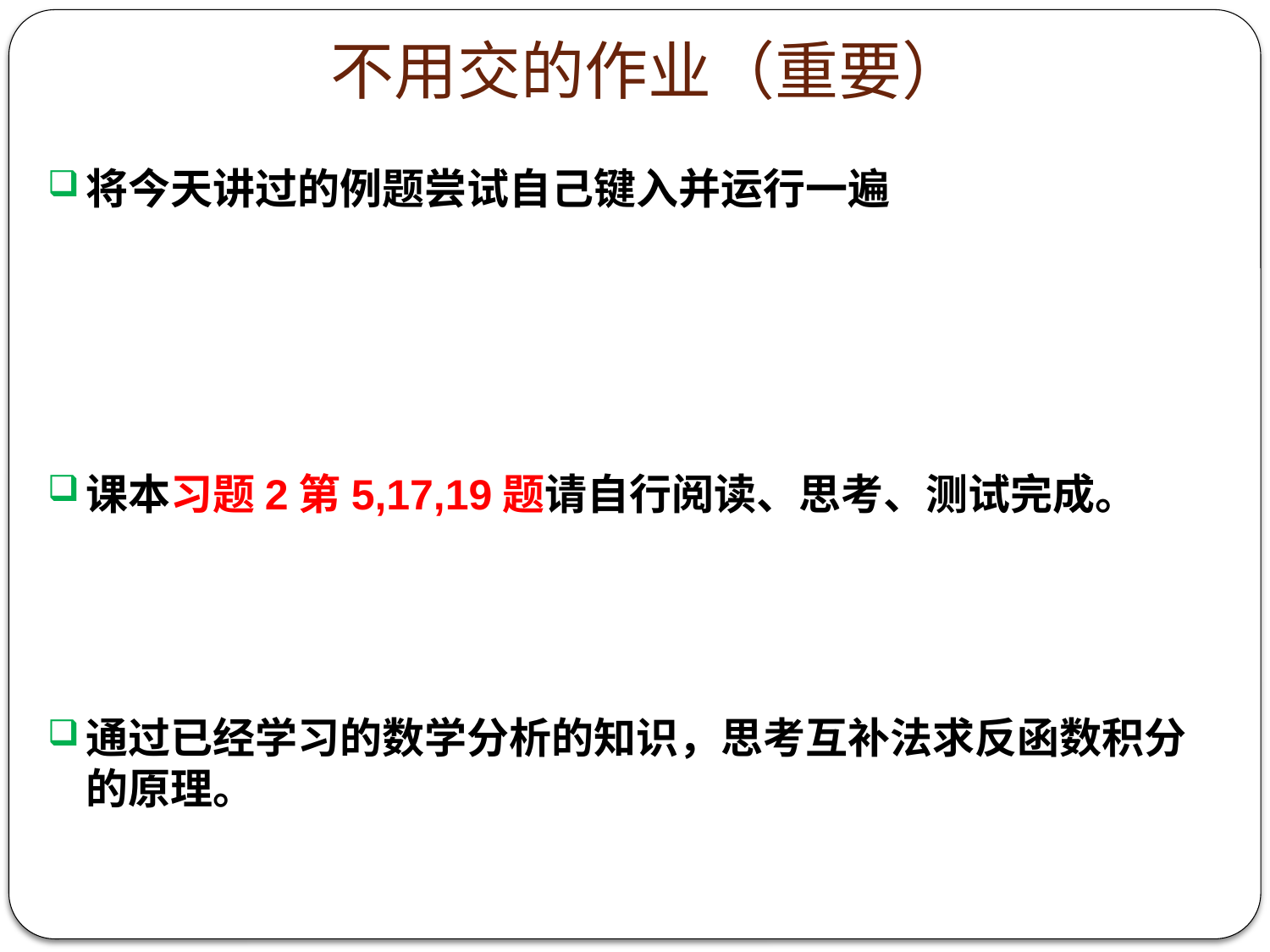

# 不用交的作业（重要）
将今天讲过的例题尝试自己键入并运行一遍

课本习题2第5,17,19题请自行阅读、思考、测试完成。

通过已经学习的数学分析的知识，思考互补法求反函数积分的原理。